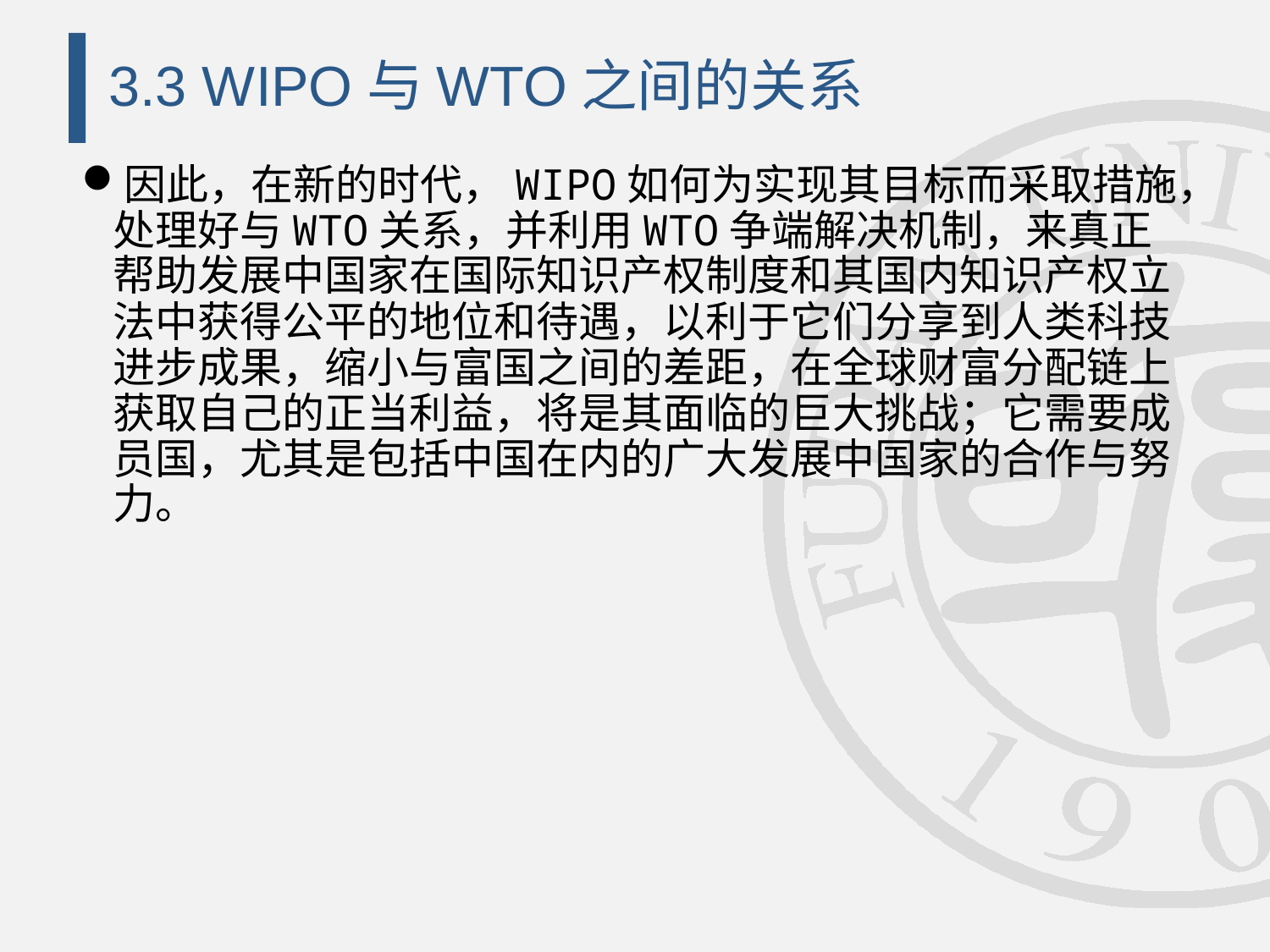

# 3.3 WIPO与WTO之间的关系
因此，在新的时代，WIPO如何为实现其目标而采取措施，处理好与WTO关系，并利用WTO争端解决机制，来真正帮助发展中国家在国际知识产权制度和其国内知识产权立法中获得公平的地位和待遇，以利于它们分享到人类科技进步成果，缩小与富国之间的差距，在全球财富分配链上获取自己的正当利益，将是其面临的巨大挑战；它需要成员国，尤其是包括中国在内的广大发展中国家的合作与努力。